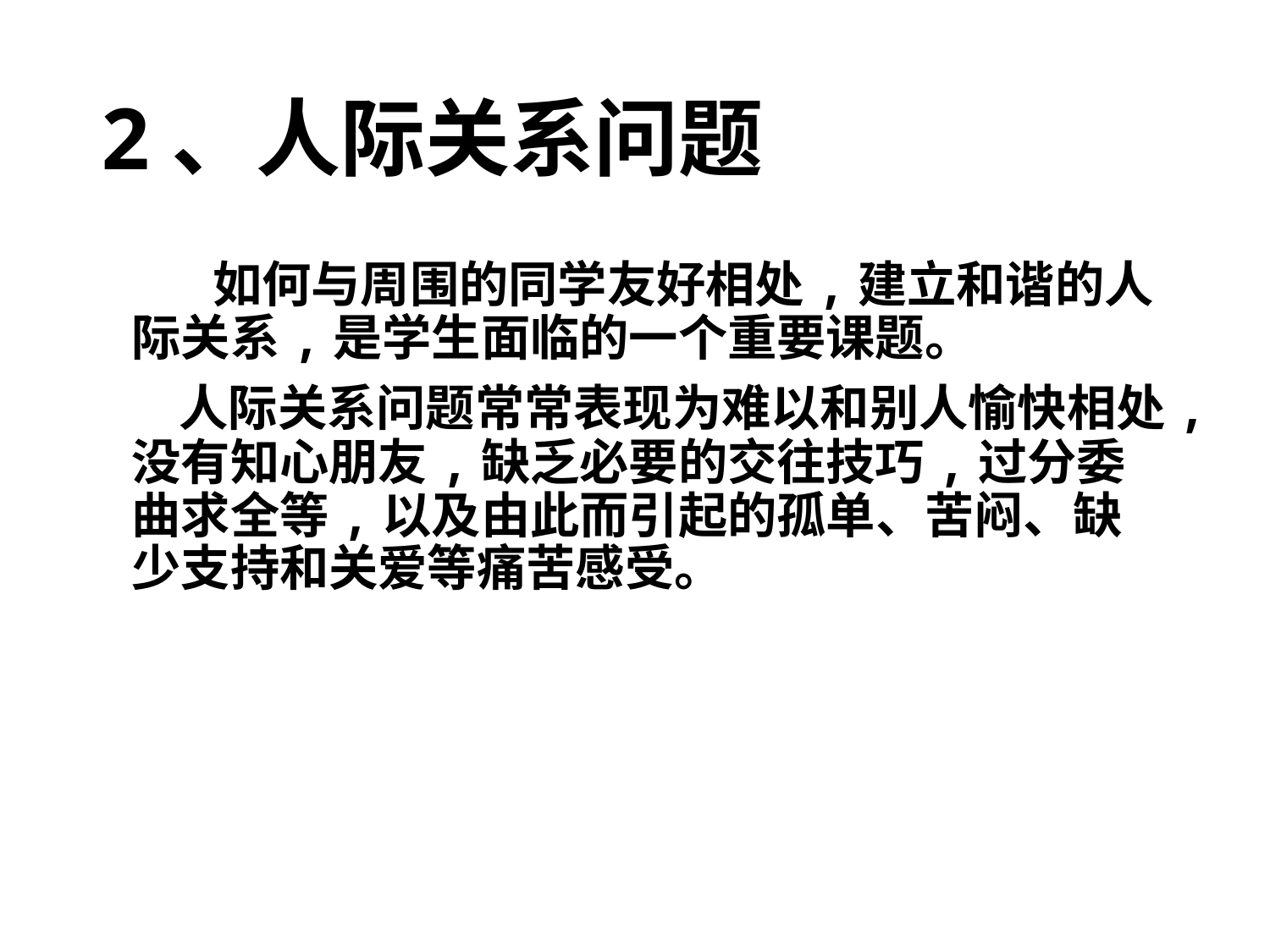

2、人际关系问题
         如何与周围的同学友好相处,建立和谐的人际关系,是学生面临的一个重要课题。
      人际关系问题常常表现为难以和别人愉快相处,没有知心朋友,缺乏必要的交往技巧,过分委曲求全等,以及由此而引起的孤单、苦闷、缺少支持和关爱等痛苦感受。